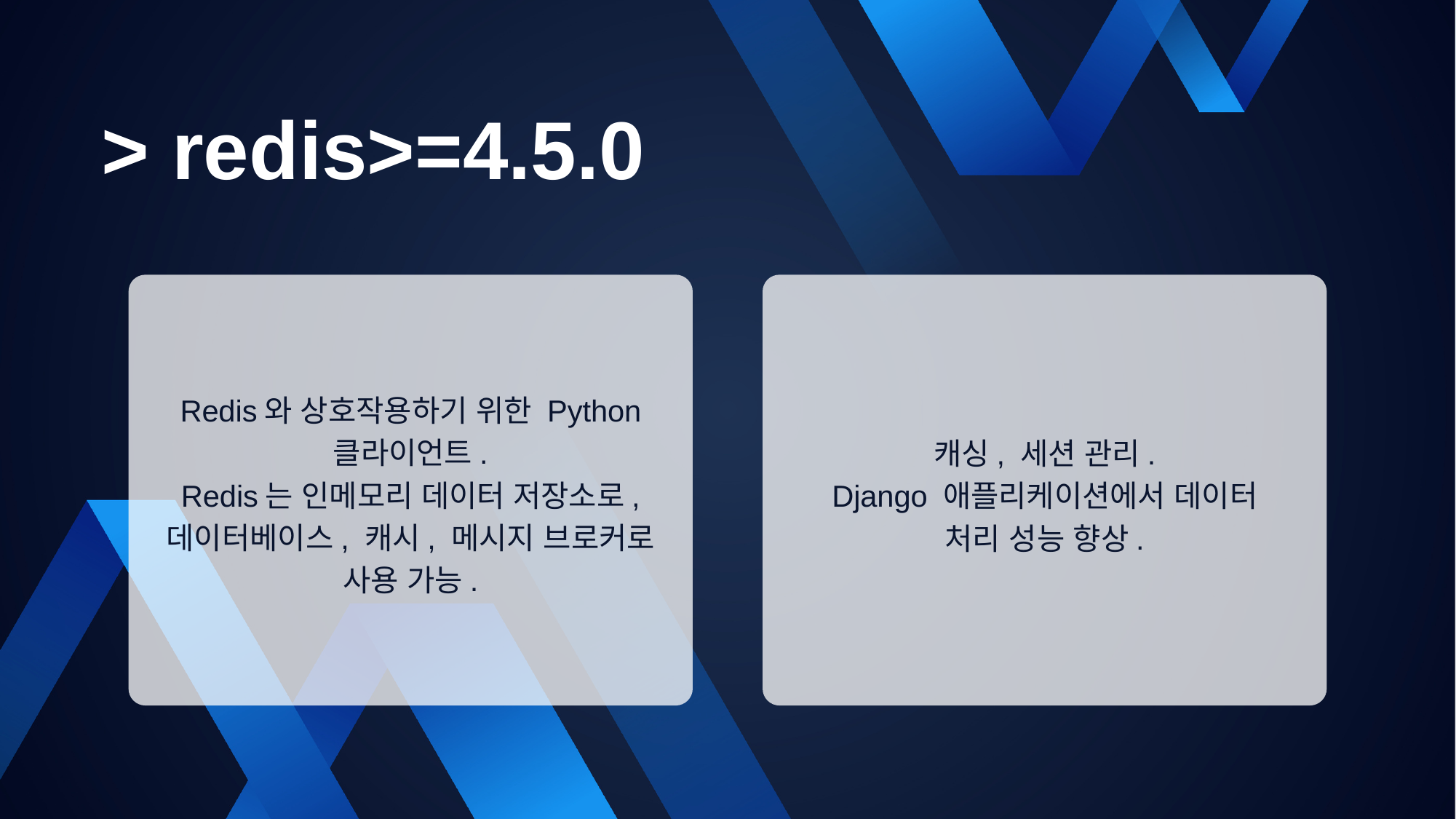

> redis>=4.5.0

Redis와 상호작용하기 위한 Python 클라이언트.
Redis는 인메모리 데이터 저장소로, 데이터베이스, 캐시, 메시지 브로커로 사용 가능.
캐싱, 세션 관리.
Django 애플리케이션에서 데이터 처리 성능 향상.